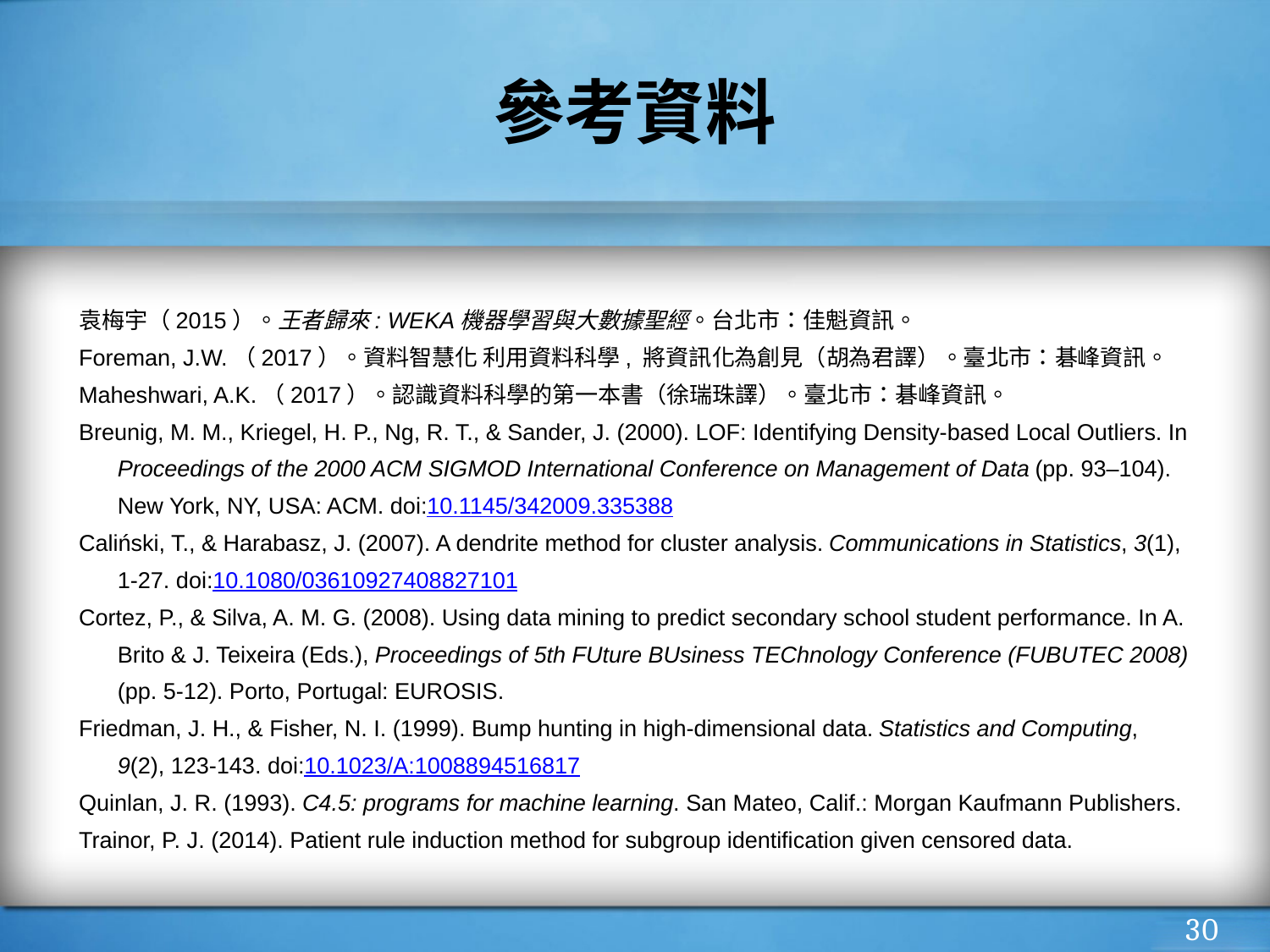

# 參考資料
袁梅宇（2015）。王者歸來: WEKA機器學習與大數據聖經。台北市：佳魁資訊。
Foreman, J.W.（2017）。資料智慧化 利用資料科學, 將資訊化為創見（胡為君譯）。臺北市：碁峰資訊。
Maheshwari, A.K.（2017）。認識資料科學的第一本書（徐瑞珠譯）。臺北市：碁峰資訊。
Breunig, M. M., Kriegel, H. P., Ng, R. T., & Sander, J. (2000). LOF: Identifying Density-based Local Outliers. In Proceedings of the 2000 ACM SIGMOD International Conference on Management of Data (pp. 93–104). New York, NY, USA: ACM. doi:10.1145/342009.335388
Caliński, T., & Harabasz, J. (2007). A dendrite method for cluster analysis. Communications in Statistics, 3(1), 1-27. doi:10.1080/03610927408827101
Cortez, P., & Silva, A. M. G. (2008). Using data mining to predict secondary school student performance. In A. Brito & J. Teixeira (Eds.), Proceedings of 5th FUture BUsiness TEChnology Conference (FUBUTEC 2008) (pp. 5-12). Porto, Portugal: EUROSIS.
Friedman, J. H., & Fisher, N. I. (1999). Bump hunting in high-dimensional data. Statistics and Computing, 9(2), 123-143. doi:10.1023/A:1008894516817
Quinlan, J. R. (1993). C4.5: programs for machine learning. San Mateo, Calif.: Morgan Kaufmann Publishers.
Trainor, P. J. (2014). Patient rule induction method for subgroup identification given censored data.
30